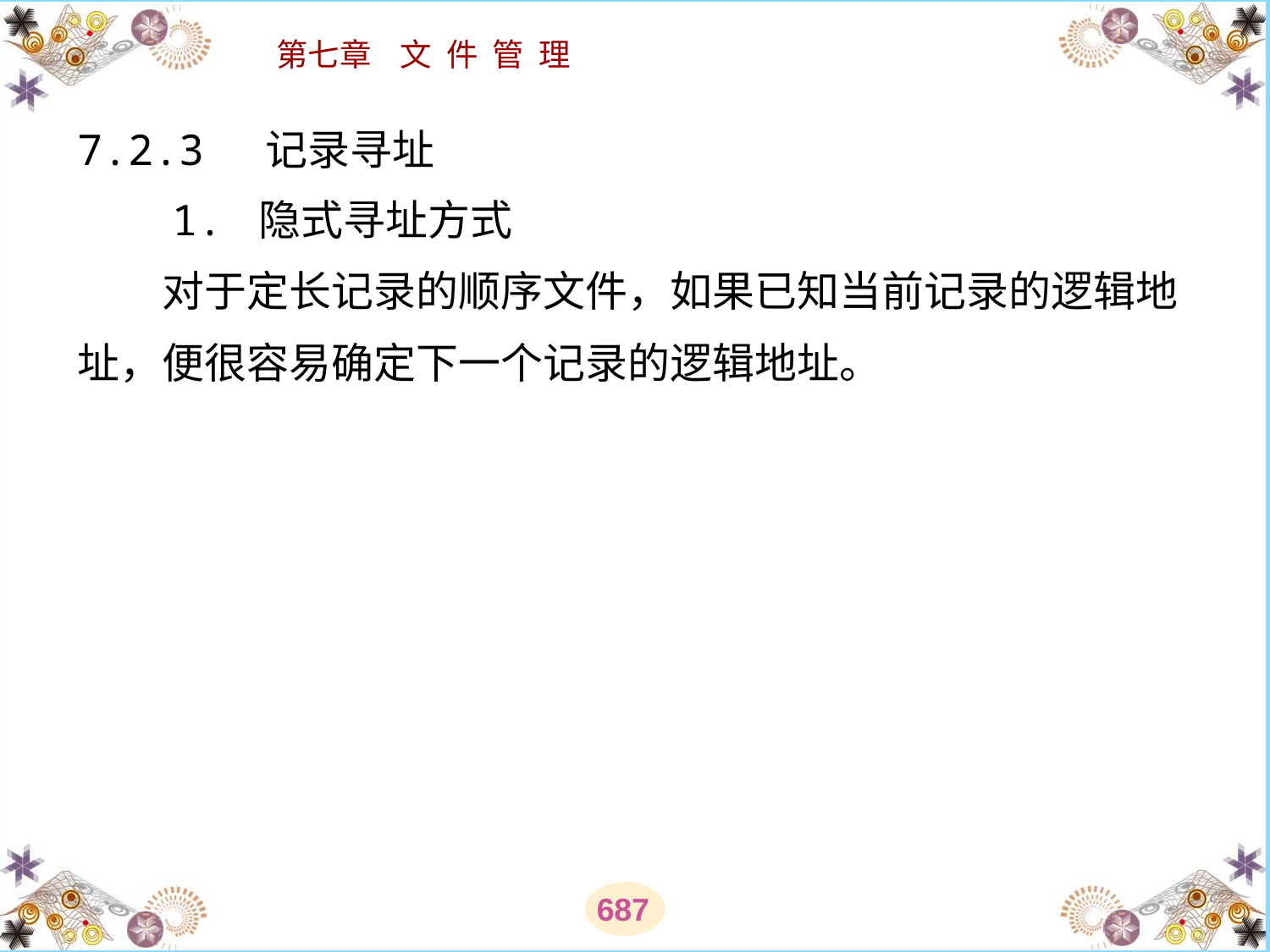

# 7.2.3  记录寻址 　　1. 隐式寻址方式 　　对于定长记录的顺序文件，如果已知当前记录的逻辑地址，便很容易确定下一个记录的逻辑地址。